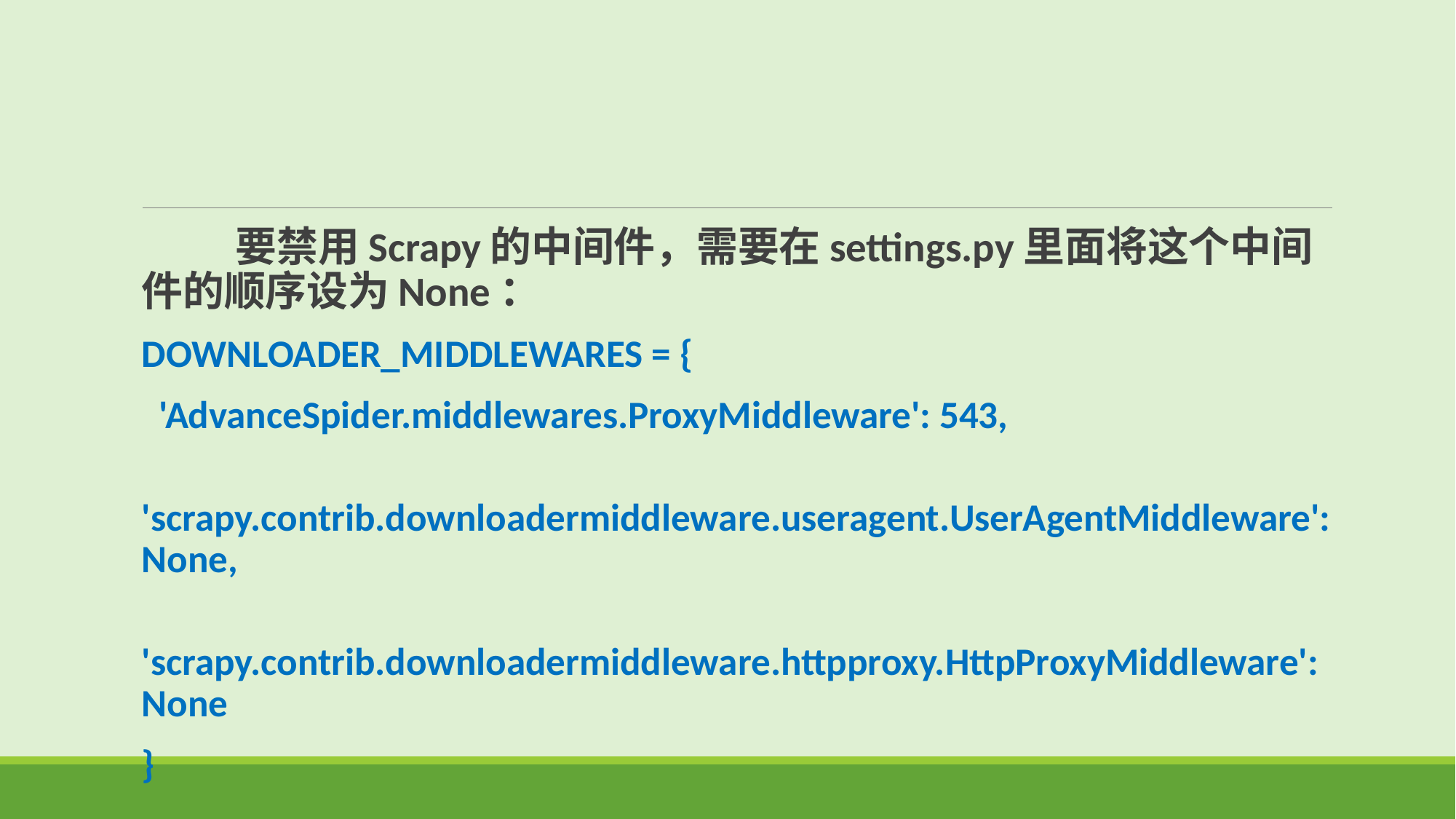

要禁用Scrapy的中间件，需要在settings.py里面将这个中间件的顺序设为None：
DOWNLOADER_MIDDLEWARES = {
  'AdvanceSpider.middlewares.ProxyMiddleware': 543,
  'scrapy.contrib.downloadermiddleware.useragent.UserAgentMiddleware': None,
  'scrapy.contrib.downloadermiddleware.httpproxy.HttpProxyMiddleware': None
}